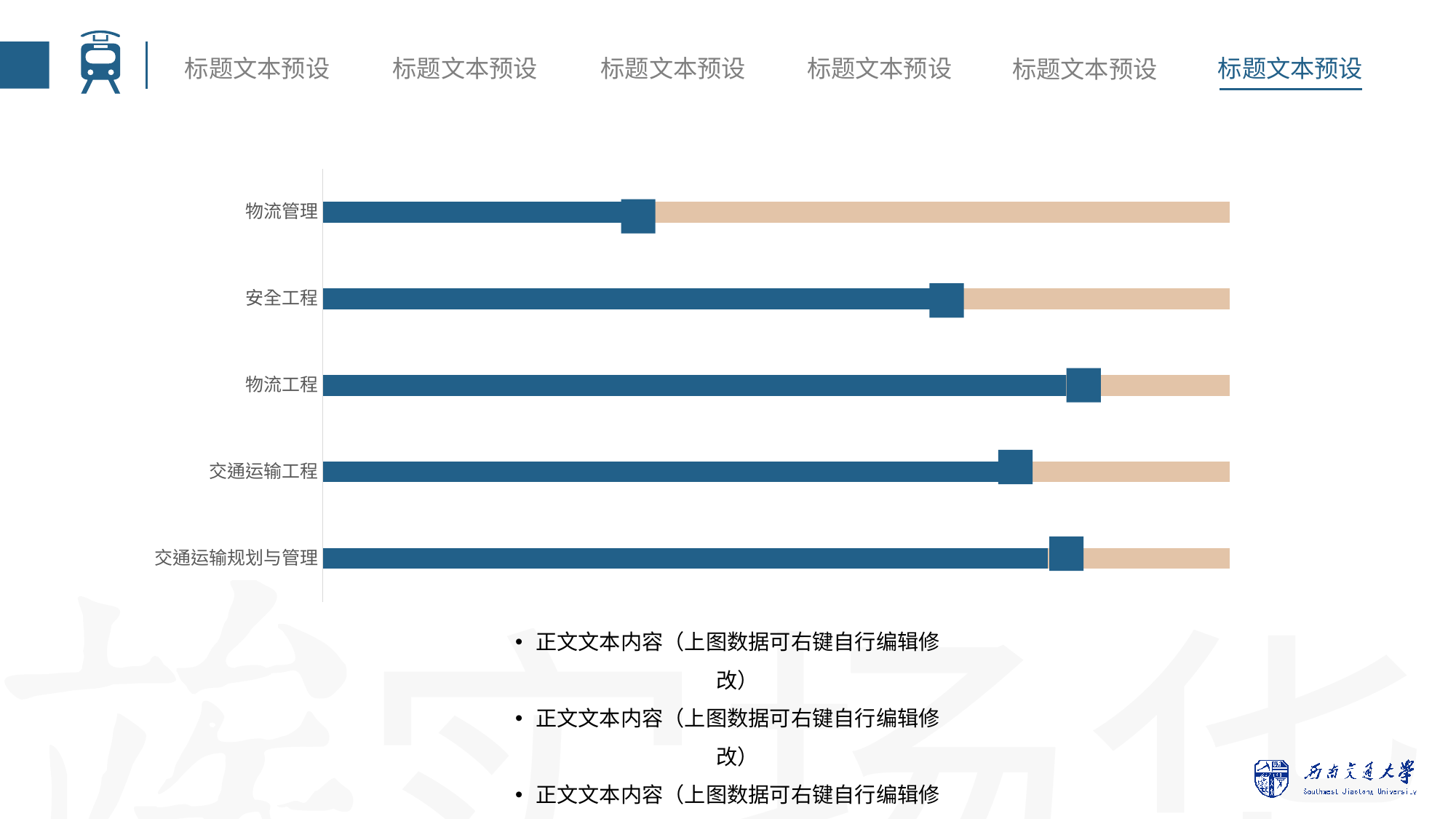

### Chart

| Category | 1 | 2 |
|---|---|---|
| 交通运输规划与管理 | 80.0 | 20.0 |
| 交通运输工程 | 75.0 | 25.0 |
| 物流工程 | 82.0 | 18.0 |
| 安全工程 | 67.0 | 33.0 |
| 物流管理 | 34.0 | 66.0 |

正文文本内容（上图数据可右键自行编辑修改）
正文文本内容（上图数据可右键自行编辑修改）
正文文本内容（上图数据可右键自行编辑修改）